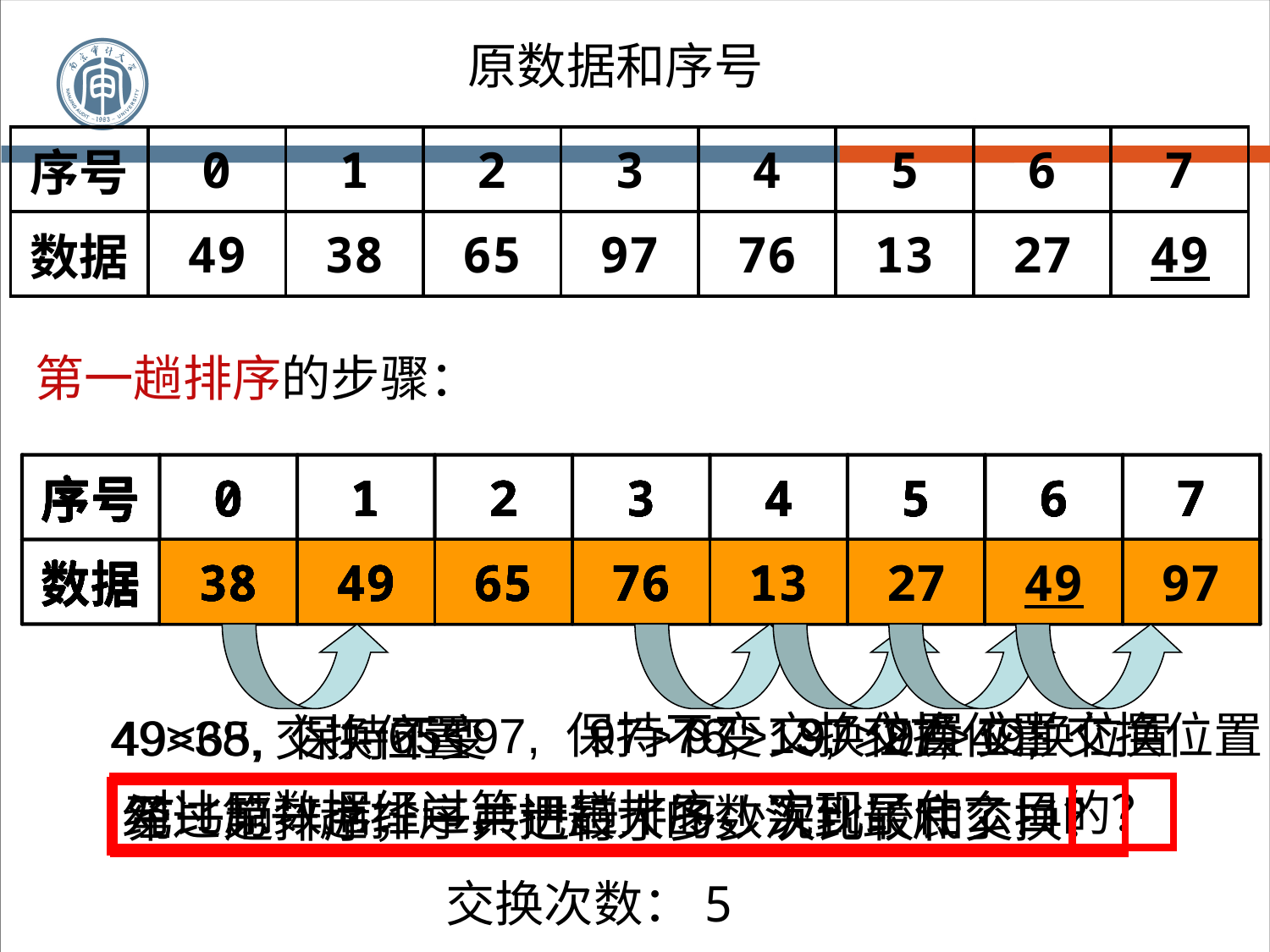

原数据和序号
| 序号 | 0 | 1 | 2 | 3 | 4 | 5 | 6 | 7 |
| --- | --- | --- | --- | --- | --- | --- | --- | --- |
| 数据 | 49 | 38 | 65 | 97 | 76 | 13 | 27 | 49 |
第一趟排序的步骤：
序号

0

1

2

3

4

5

6

7

数据

49
38
65
97
76
13
27
49

| 序号 | 0 | 1 | 2 | 3 | 4 | 5 | 6 | 7 |
| --- | --- | --- | --- | --- | --- | --- | --- | --- |
| 数据 | 38 | 49 | 65 | 97 | 76 | 13 | 27 | 49 |
| 序号 | 0 | 1 | 2 | 3 | 4 | 5 | 6 | 7 |
| --- | --- | --- | --- | --- | --- | --- | --- | --- |
| 数据 | 38 | 49 | 65 | 97 | 76 | 13 | 27 | 49 |
| 序号 | 0 | 1 | 2 | 3 | 4 | 5 | 6 | 7 |
| --- | --- | --- | --- | --- | --- | --- | --- | --- |
| 数据 | 38 | 49 | 65 | 97 | 76 | 13 | 27 | 49 |
| 序号 | 0 | 1 | 2 | 3 | 4 | 5 | 6 | 7 |
| --- | --- | --- | --- | --- | --- | --- | --- | --- |
| 数据 | 38 | 49 | 65 | 76 | 97 | 13 | 27 | 49 |
| 序号 | 0 | 1 | 2 | 3 | 4 | 5 | 6 | 7 |
| --- | --- | --- | --- | --- | --- | --- | --- | --- |
| 数据 | 38 | 49 | 65 | 76 | 13 | 97 | 27 | 49 |
| 序号 | 0 | 1 | 2 | 3 | 4 | 5 | 6 | 7 |
| --- | --- | --- | --- | --- | --- | --- | --- | --- |
| 数据 | 38 | 49 | 65 | 76 | 13 | 27 | 97 | 49 |
| 序号 | 0 | 1 | 2 | 3 | 4 | 5 | 6 | 7 |
| --- | --- | --- | --- | --- | --- | --- | --- | --- |
| 数据 | 38 | 49 | 65 | 76 | 13 | 27 | 49 | 97 |

65<97, 保持不变
97>76, 交换位置
97>13, 交换位置
97>27, 交换位置
97>49, 交换位置
49>38,交换位置
49<65, 保持不变

对比原数据经过第一趟排序，实现了什么目的？
经过第一趟排序，把最大的数沉到最底了！
第一趟排序，一共进行了多少次比较和交换？
交换次数：5